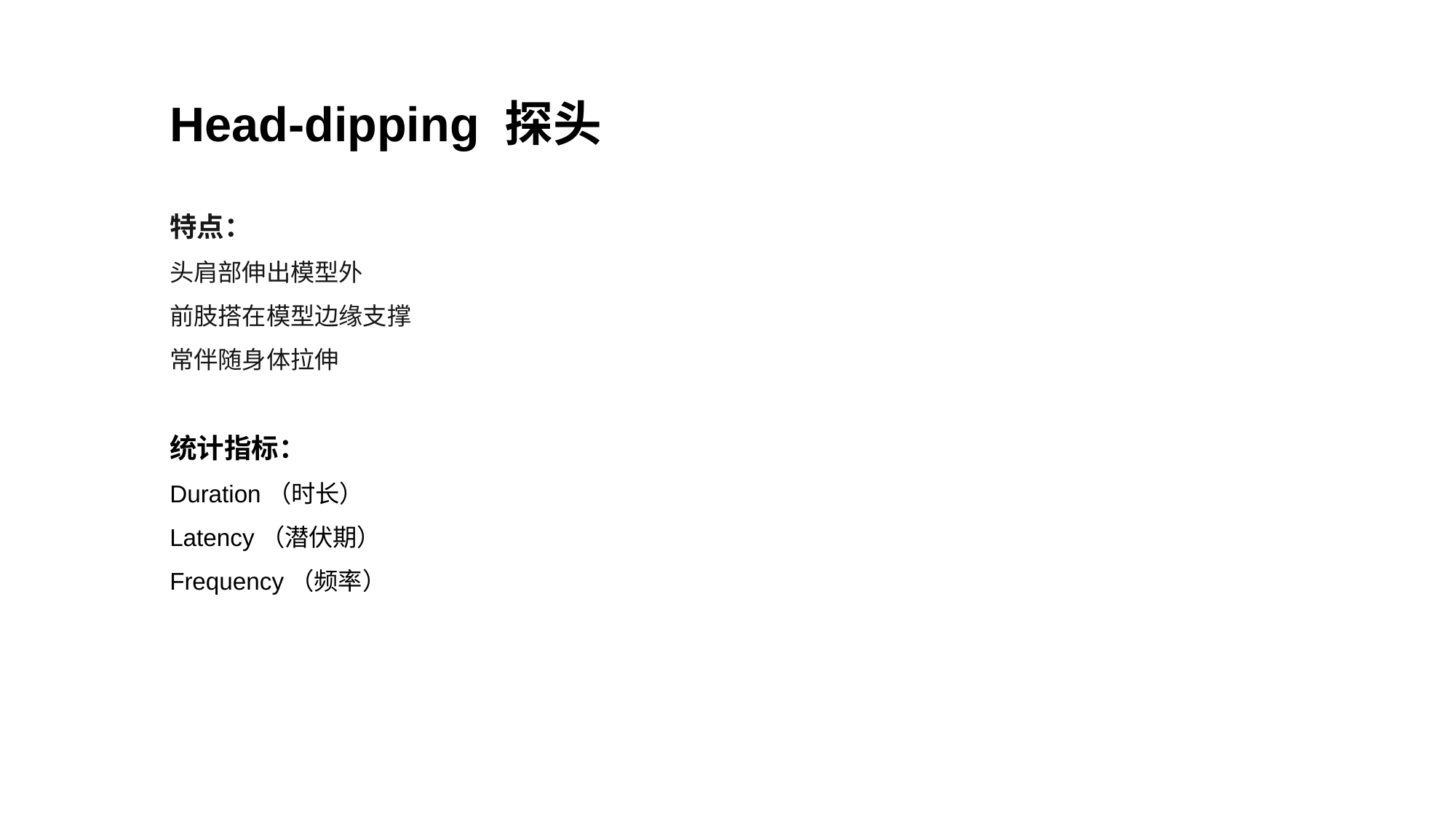

Head-dipping 探头
特点：
头肩部伸出模型外
前肢搭在模型边缘支撑
常伴随身体拉伸
统计指标：
Duration（时长）
Latency（潜伏期）
Frequency（频率）